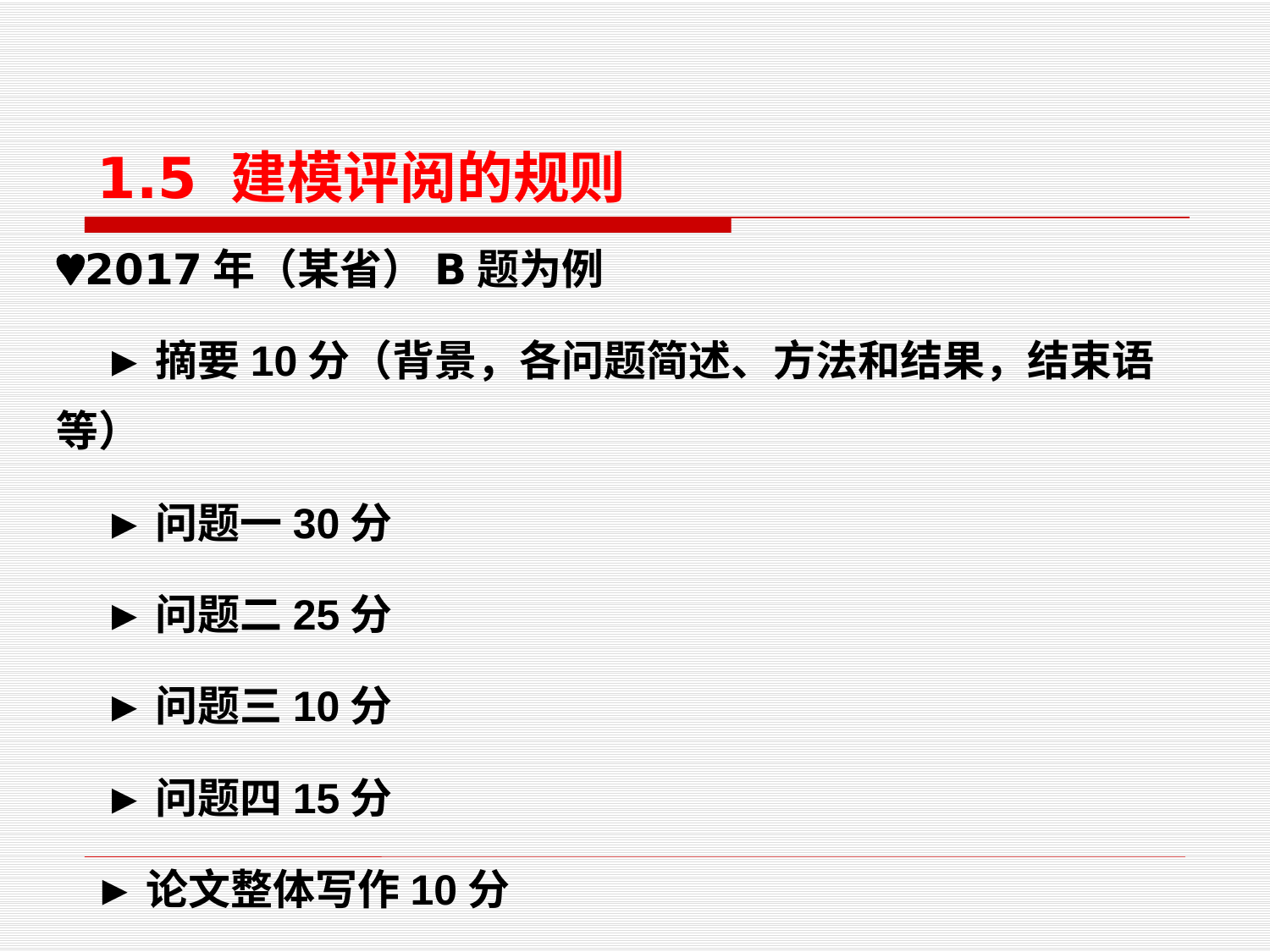

1.5 建模评阅的规则
♥2017年（某省）B题为例
     ►摘要10分（背景，各问题简述、方法和结果，结束语等）
     ►问题一30分
     ►问题二25分
     ►问题三10分
     ►问题四15分
    ►论文整体写作10分